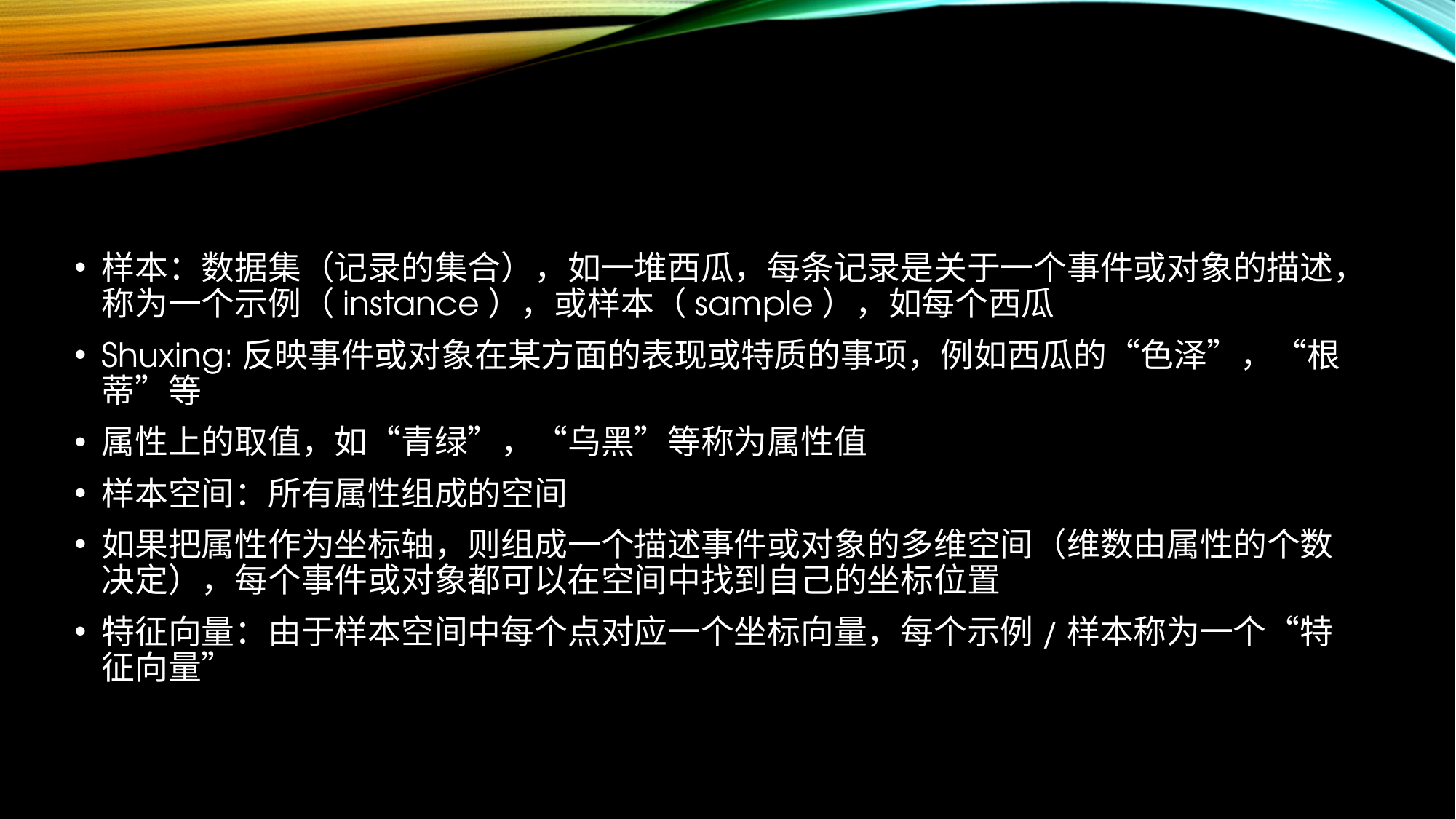

#
样本：数据集（记录的集合），如一堆西瓜，每条记录是关于一个事件或对象的描述，称为一个示例（instance），或样本（sample），如每个西瓜
Shuxing:反映事件或对象在某方面的表现或特质的事项，例如西瓜的“色泽”，“根蒂”等
属性上的取值，如“青绿”，“乌黑”等称为属性值
样本空间：所有属性组成的空间
如果把属性作为坐标轴，则组成一个描述事件或对象的多维空间（维数由属性的个数决定），每个事件或对象都可以在空间中找到自己的坐标位置
特征向量：由于样本空间中每个点对应一个坐标向量，每个示例/样本称为一个“特征向量”